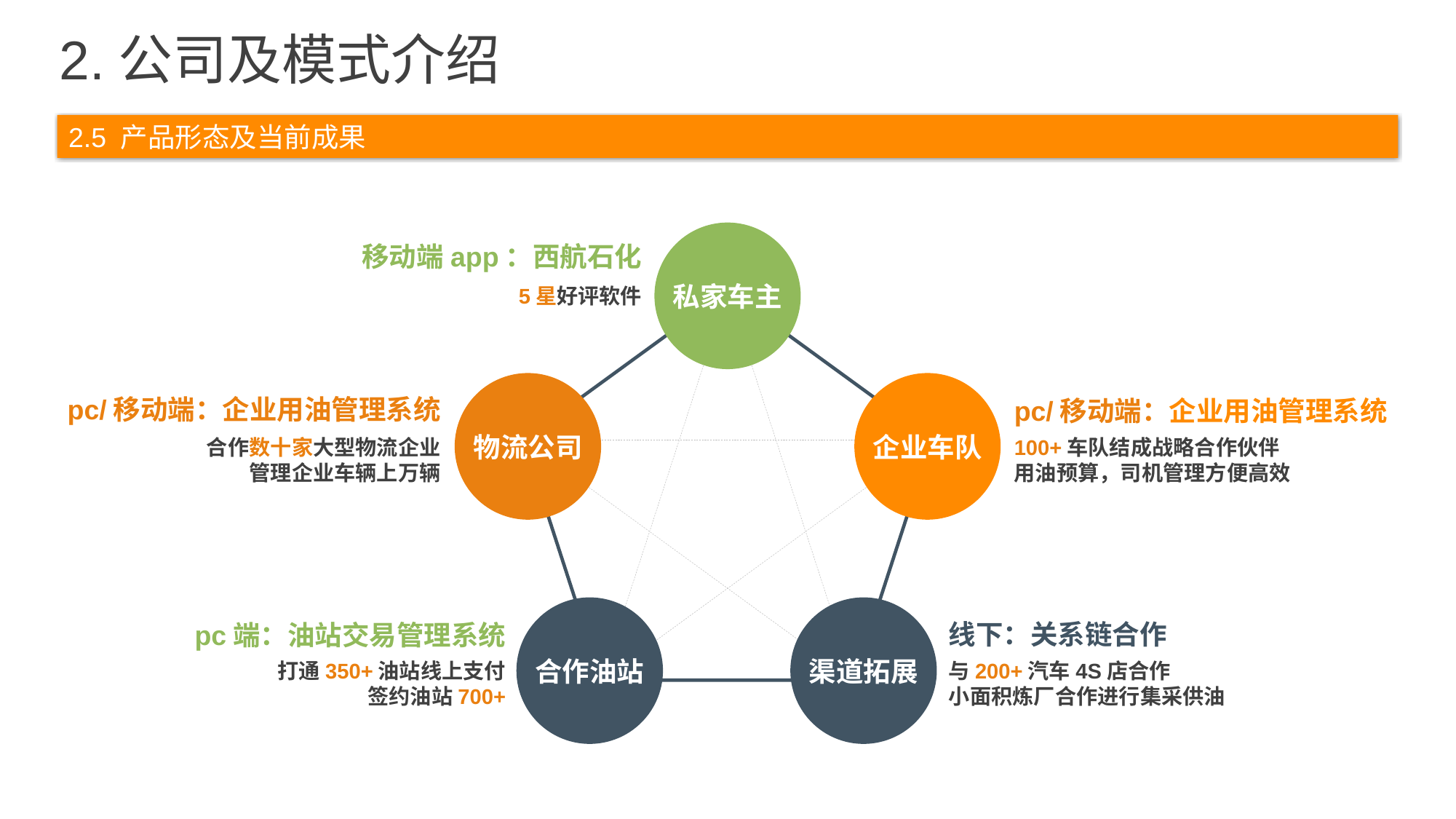

2.公司及模式介绍

2.5 产品形态及当前成果

私家车主
移动端app：西航石化
5星好评软件

企业车队

物流公司
pc/移动端：企业用油管理系统
合作数十家大型物流企业
管理企业车辆上万辆
pc/移动端：企业用油管理系统
100+车队结成战略合作伙伴
用油预算，司机管理方便高效

合作油站

渠道拓展
线下：关系链合作
与200+汽车4S店合作
小面积炼厂合作进行集采供油
pc端：油站交易管理系统
打通350+油站线上支付
签约油站700+